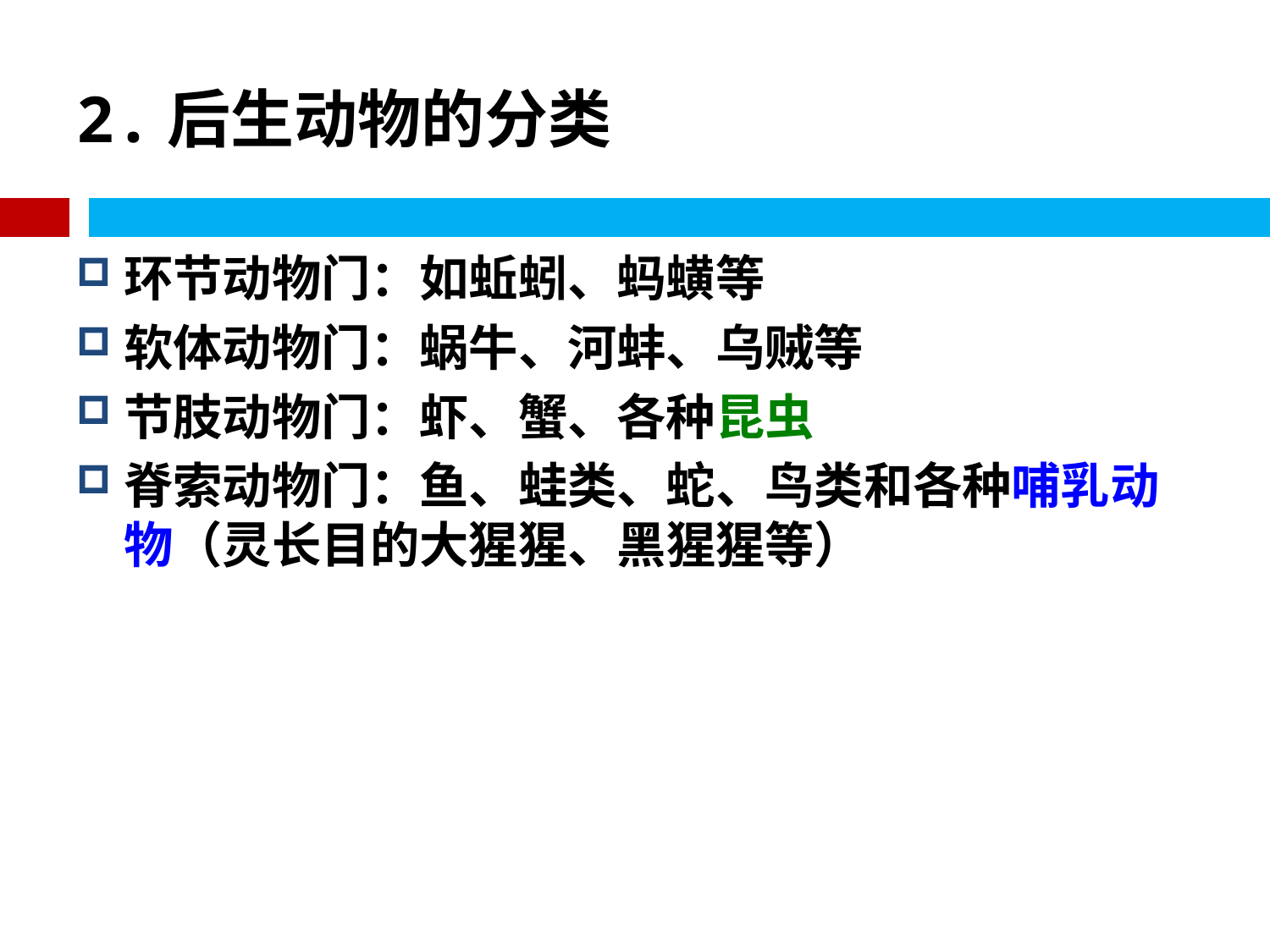

# 2.后生动物的分类
环节动物门：如蚯蚓、蚂蟥等
软体动物门：蜗牛、河蚌、乌贼等
节肢动物门：虾、蟹、各种昆虫
脊索动物门：鱼、蛙类、蛇、鸟类和各种哺乳动物（灵长目的大猩猩、黑猩猩等）